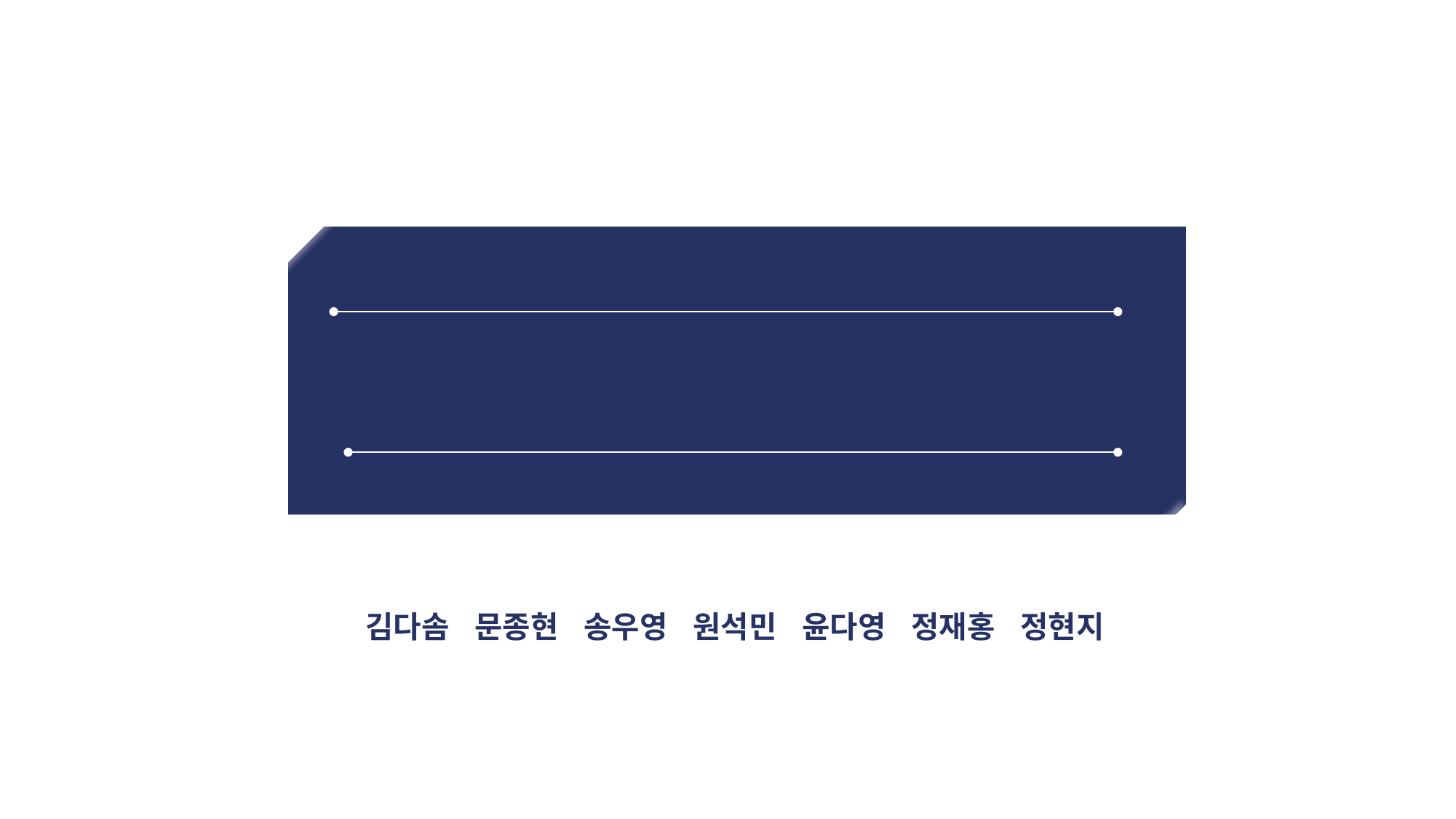

네이버 기사 | 유튜브 댓글 | 인스타그램 크롤링 데이터 분석
새로운 홈:트렌드, 홈트

김다솜	문종현	송우영	원석민	윤다영	정재홍	정현지